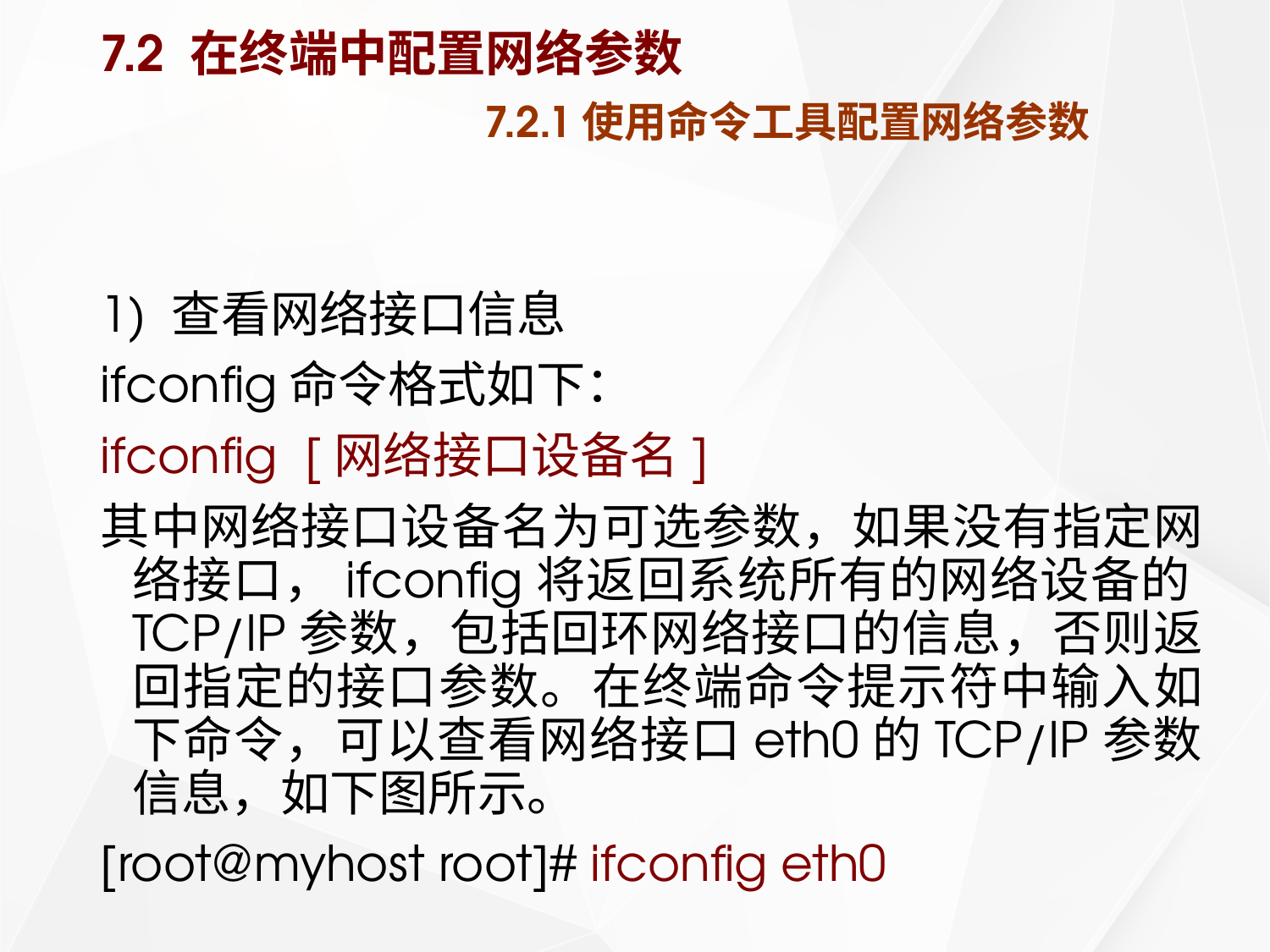

# 7.2 在终端中配置网络参数 7.2.1使用命令工具配置网络参数

1) 查看网络接口信息
ifconfig命令格式如下：
ifconfig  [网络接口设备名]
其中网络接口设备名为可选参数，如果没有指定网络接口，ifconfig将返回系统所有的网络设备的TCP/IP参数，包括回环网络接口的信息，否则返回指定的接口参数。在终端命令提示符中输入如下命令，可以查看网络接口eth0的TCP/IP参数信息，如下图所示。
[root@myhost root]# ifconfig eth0